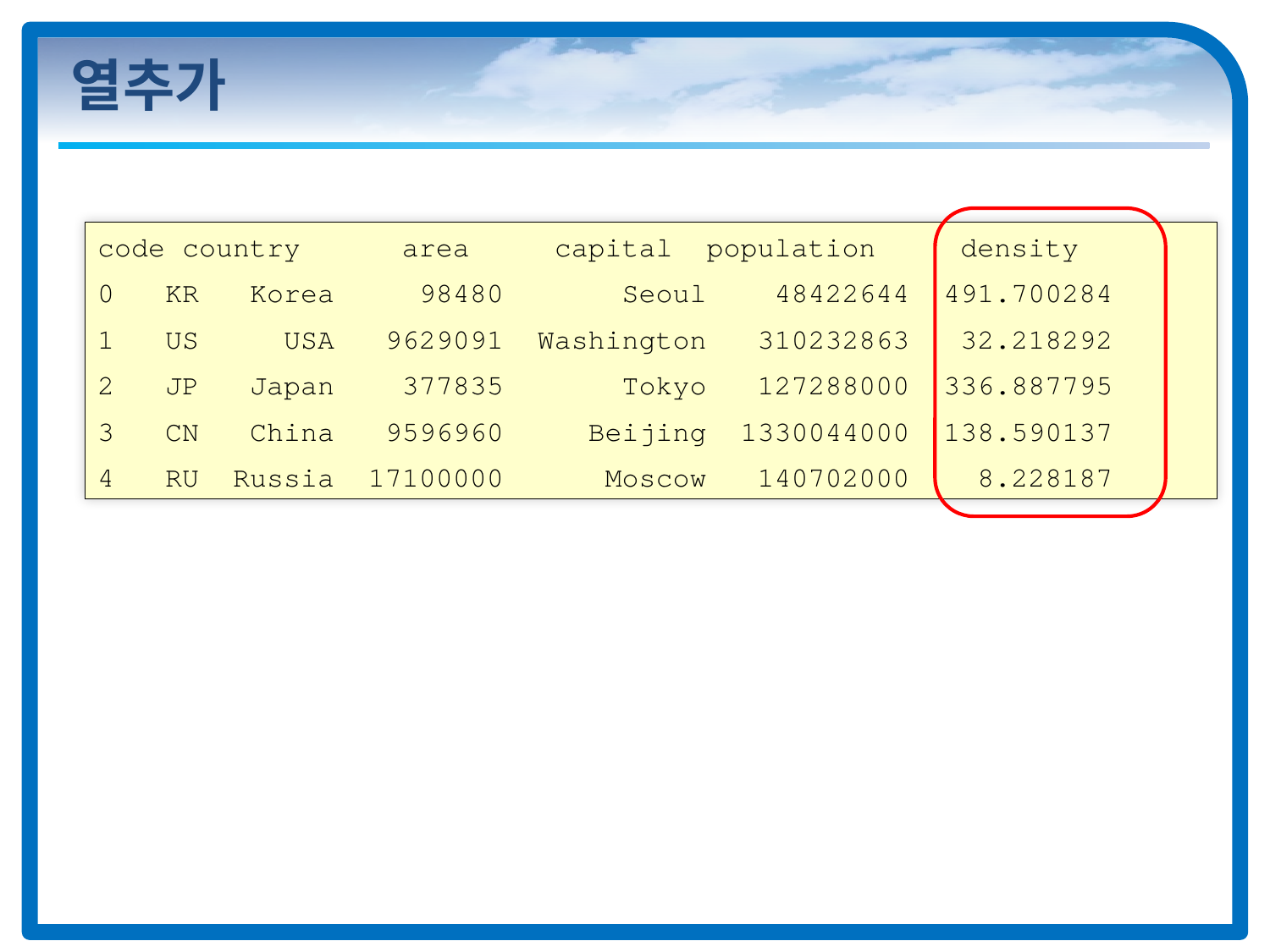

# 열추가

code country      area     capital  population     density
0   KR   Korea     98480       Seoul    48422644  491.700284
1   US     USA   9629091  Washington   310232863   32.218292
2   JP   Japan    377835       Tokyo   127288000  336.887795
3   CN   China   9596960     Beijing  1330044000  138.590137
4   RU  Russia  17100000      Moscow   140702000    8.228187